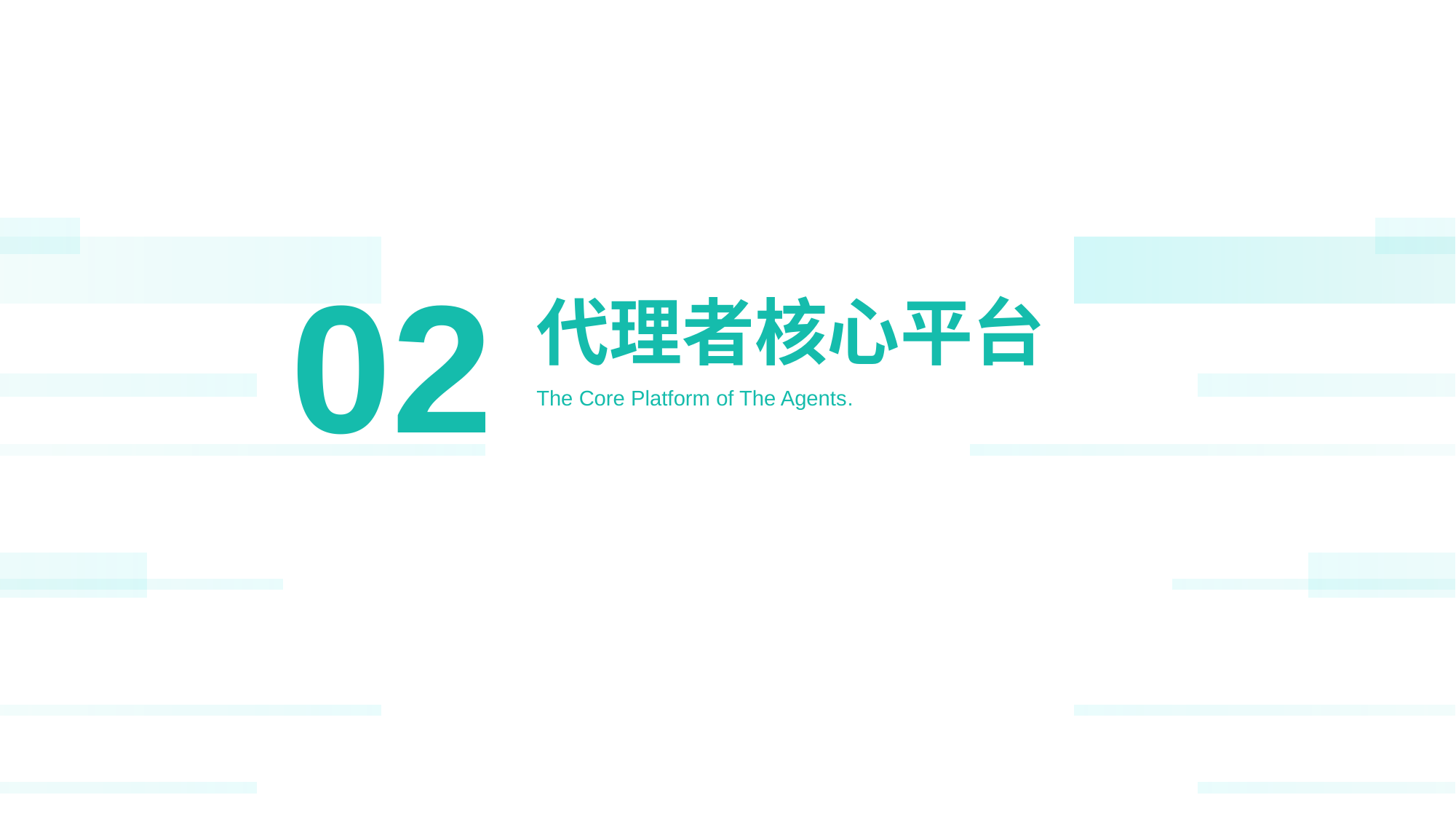

02
代理者核心平台
The Core Platform of The Agents.